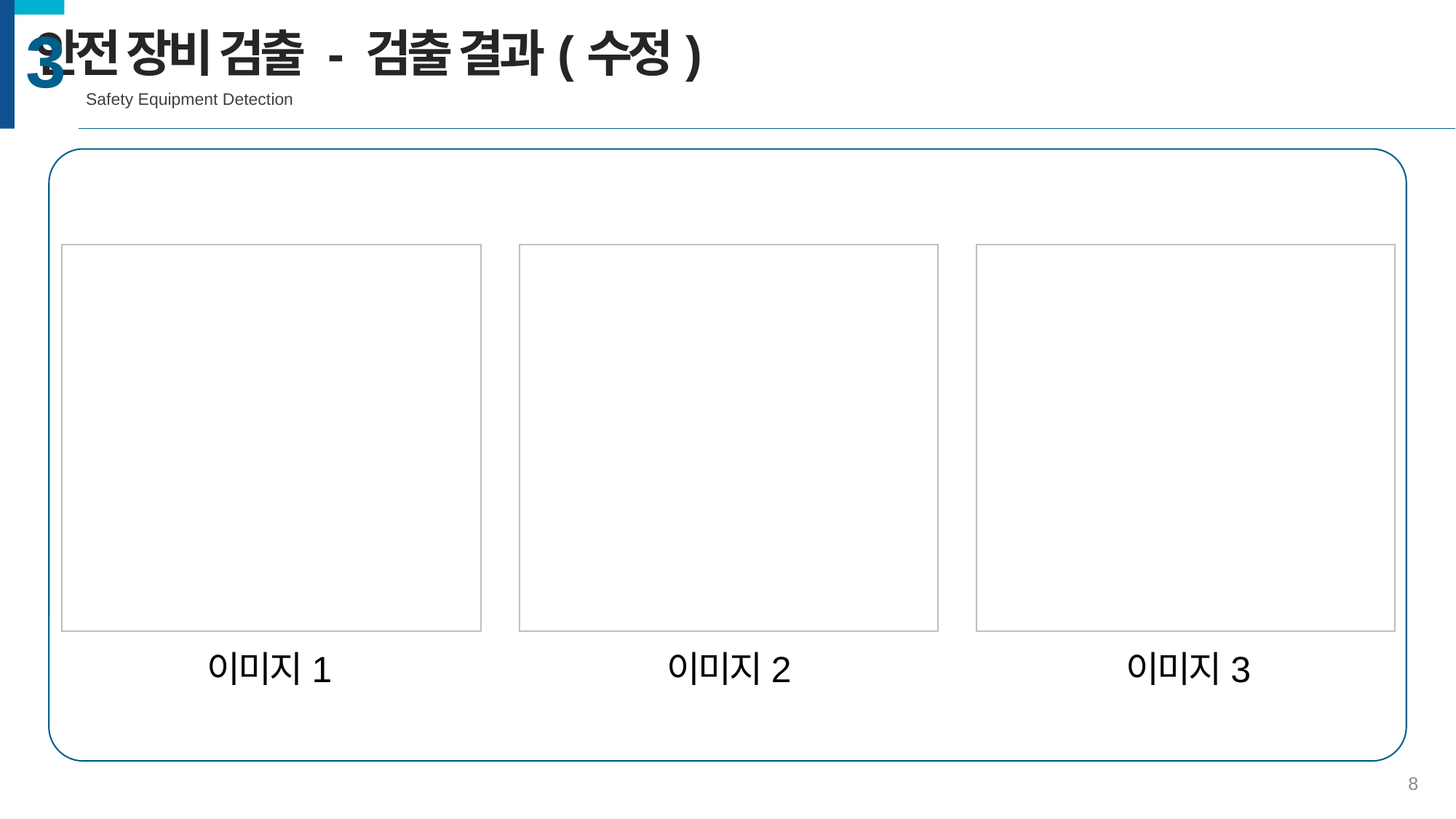

안전 장비 검출 - 검출 결과(수정)
Safety Equipment Detection
3

이미지1
이미지2
이미지3
8